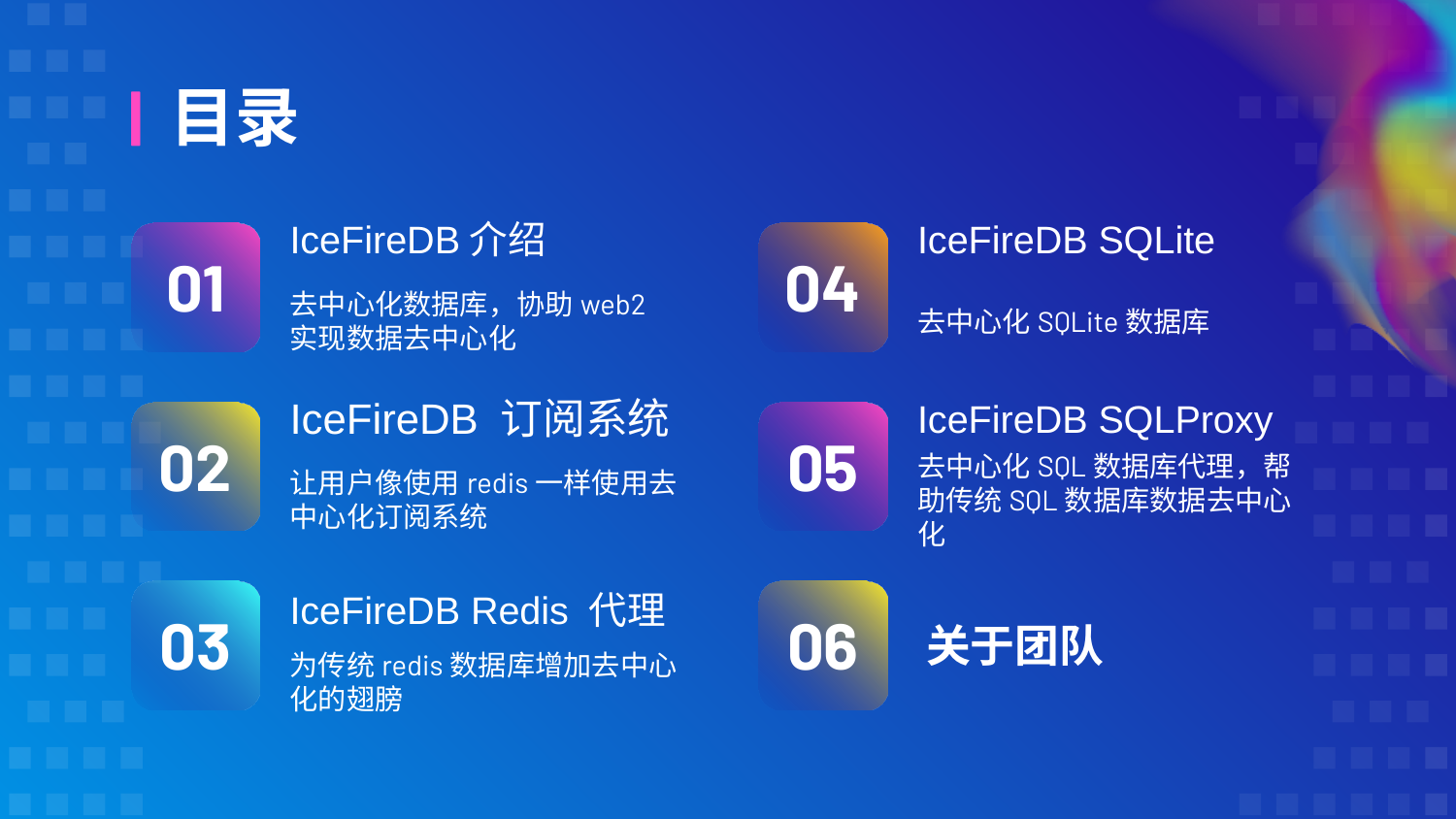

| 目录
IceFireDB SQLite
IceFireDB介绍

# 01
04
去中心化数据库，协助web2实现数据去中心化
去中心化SQLite数据库
IceFireDB 订阅系统
IceFireDB SQLProxy

02
05
让用户像使用redis一样使用去中心化订阅系统
去中心化SQL数据库代理，帮助传统SQL数据库数据去中心化
IceFireDB Redis 代理

03
06
关于团队
为传统redis数据库增加去中心化的翅膀